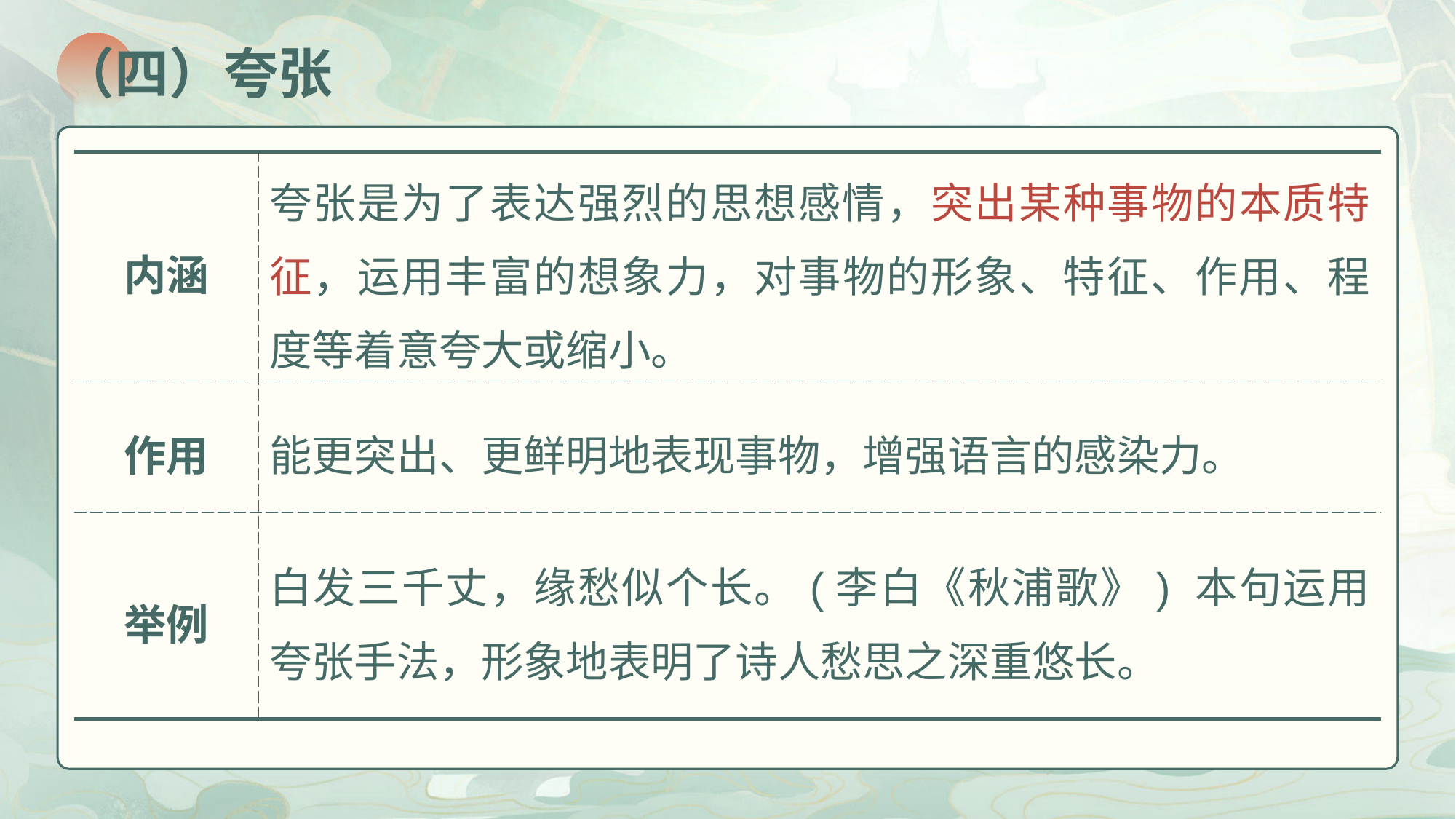

（四）夸张

| 内涵 | 夸张是为了表达强烈的思想感情，突出某种事物的本质特征，运用丰富的想象力，对事物的形象、特征、作用、程度等着意夸大或缩小。 |
| --- | --- |
| 作用 | 能更突出、更鲜明地表现事物，增强语言的感染力。 |
| 举例 | 白发三千丈，缘愁似个长。(李白《秋浦歌》) 本句运用夸张手法，形象地表明了诗人愁思之深重悠长。 |